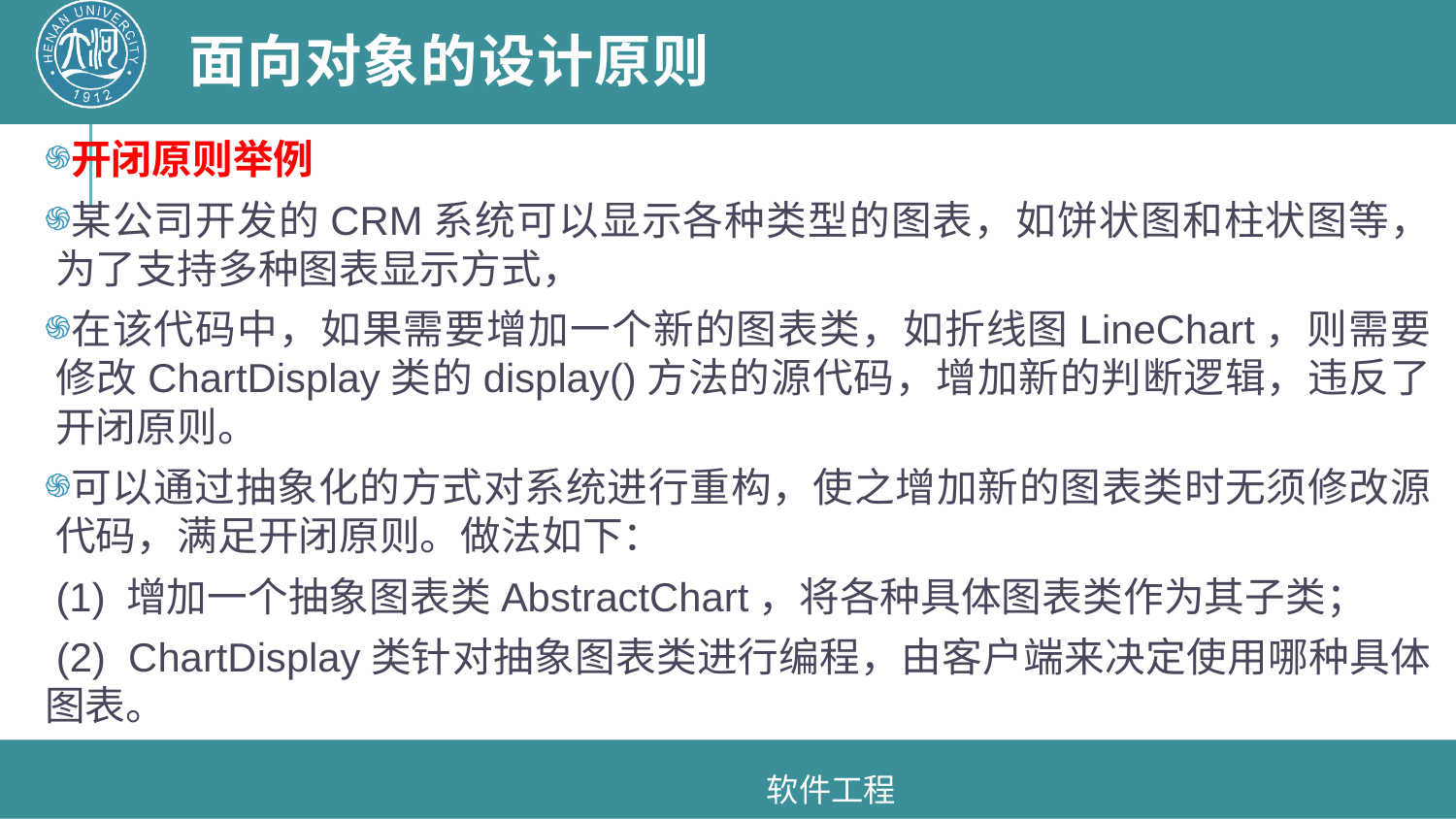

# 面向对象的设计原则
开闭原则举例
某公司开发的CRM系统可以显示各种类型的图表，如饼状图和柱状图等，为了支持多种图表显示方式，
在该代码中，如果需要增加一个新的图表类，如折线图LineChart，则需要修改ChartDisplay类的display()方法的源代码，增加新的判断逻辑，违反了开闭原则。
可以通过抽象化的方式对系统进行重构，使之增加新的图表类时无须修改源代码，满足开闭原则。做法如下：
 (1) 增加一个抽象图表类AbstractChart，将各种具体图表类作为其子类；
 (2)  ChartDisplay类针对抽象图表类进行编程，由客户端来决定使用哪种具体图表。

软件工程
196